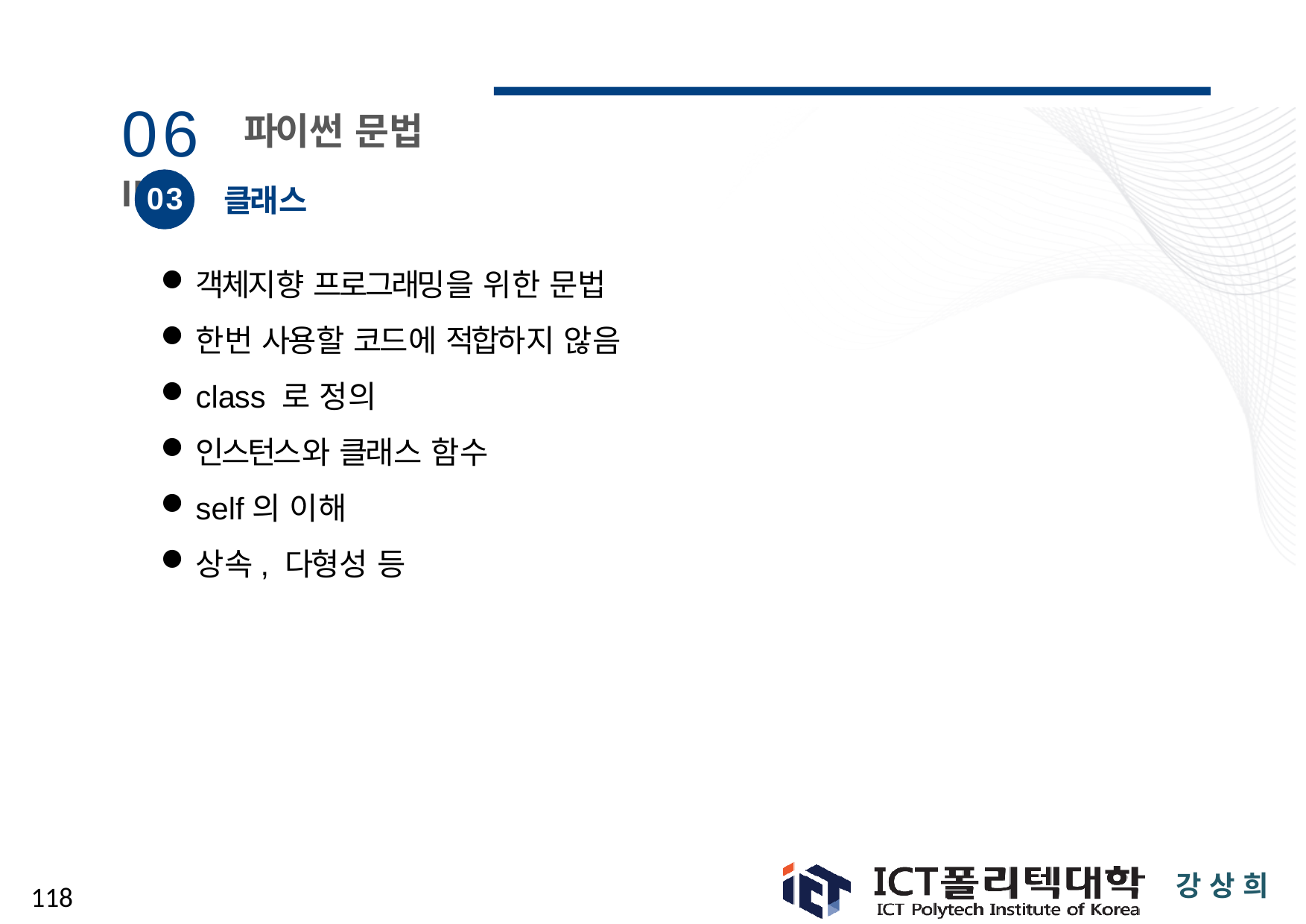

# 06 파이썬 문법 II

03
클래스
객체지향 프로그래밍을 위한 문법
한번 사용할 코드에 적합하지 않음
class 로 정의
인스턴스와 클래스 함수
self의 이해
상속, 다형성 등